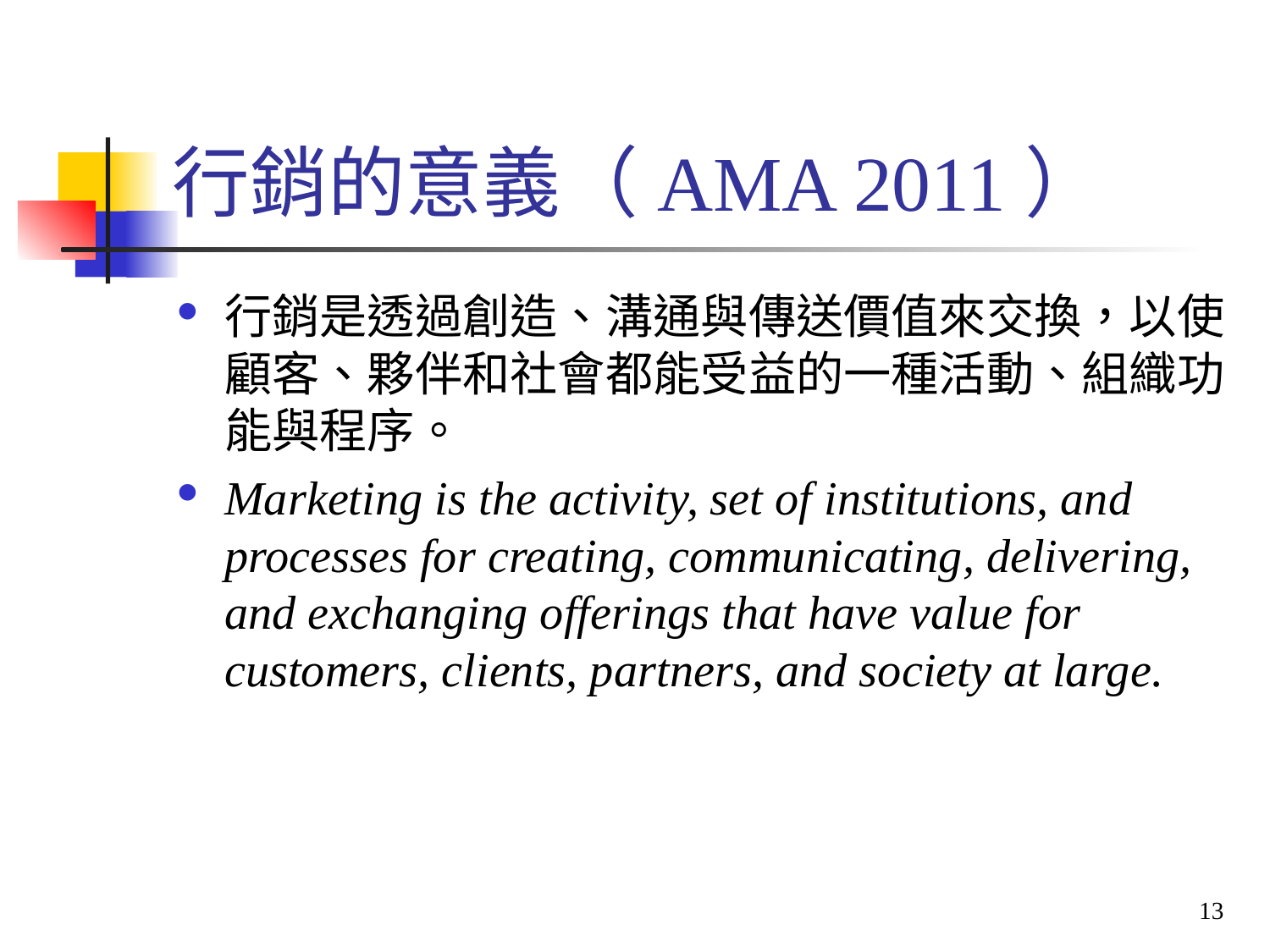

行銷的意義（AMA 2011）
行銷是透過創造、溝通與傳送價值來交換，以使顧客、夥伴和社會都能受益的一種活動、組織功能與程序。
Marketing is the activity, set of institutions, and processes for creating, communicating, delivering, and exchanging offerings that have value for customers, clients, partners, and society at large.